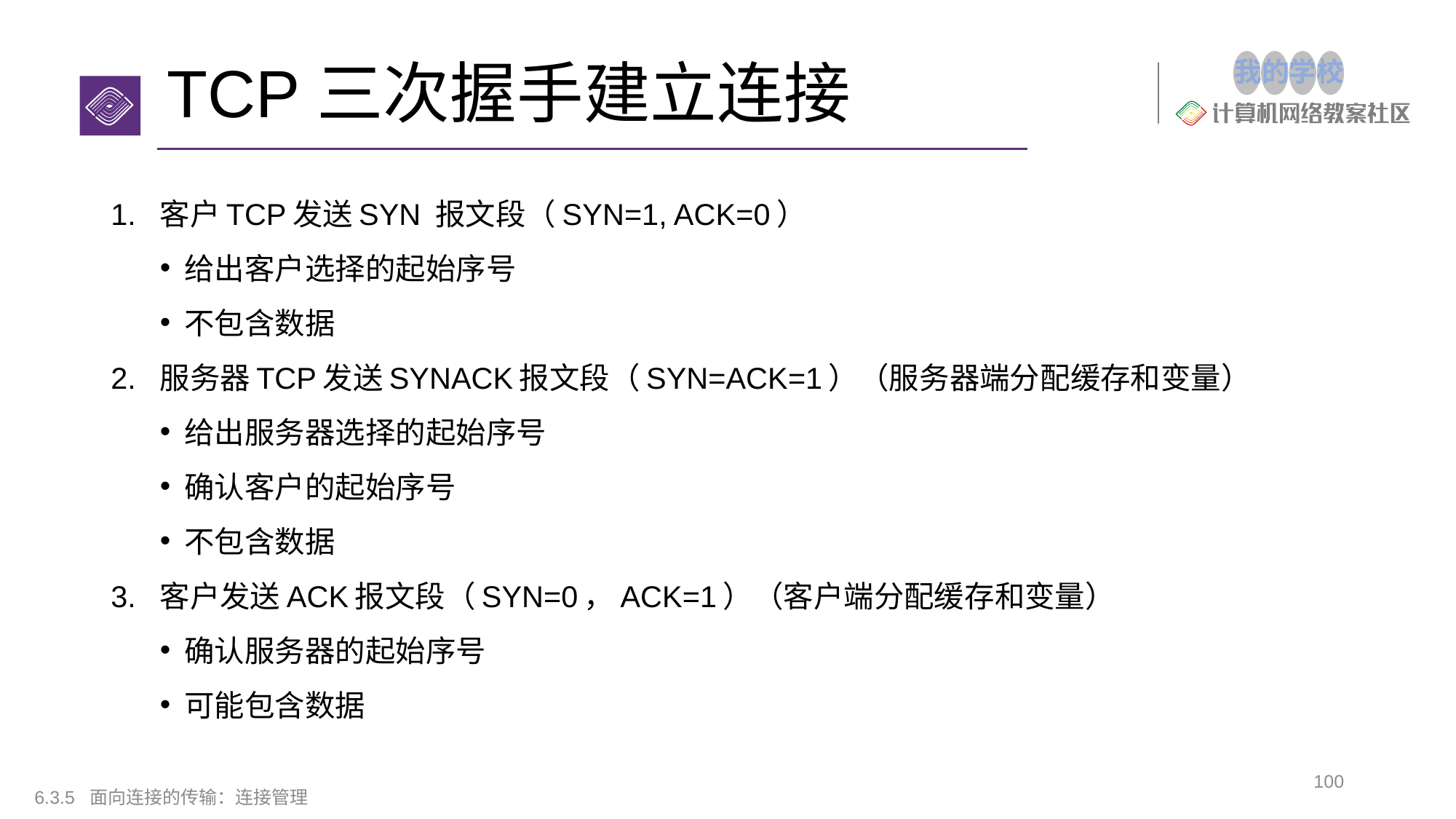

# TCP三次握手建立连接
客户TCP发送SYN 报文段（SYN=1, ACK=0）
给出客户选择的起始序号
不包含数据
服务器TCP发送SYNACK报文段（SYN=ACK=1）（服务器端分配缓存和变量）
给出服务器选择的起始序号
确认客户的起始序号
不包含数据
客户发送ACK报文段（SYN=0，ACK=1）（客户端分配缓存和变量）
确认服务器的起始序号
可能包含数据

100
6.3.5  面向连接的传输：连接管理